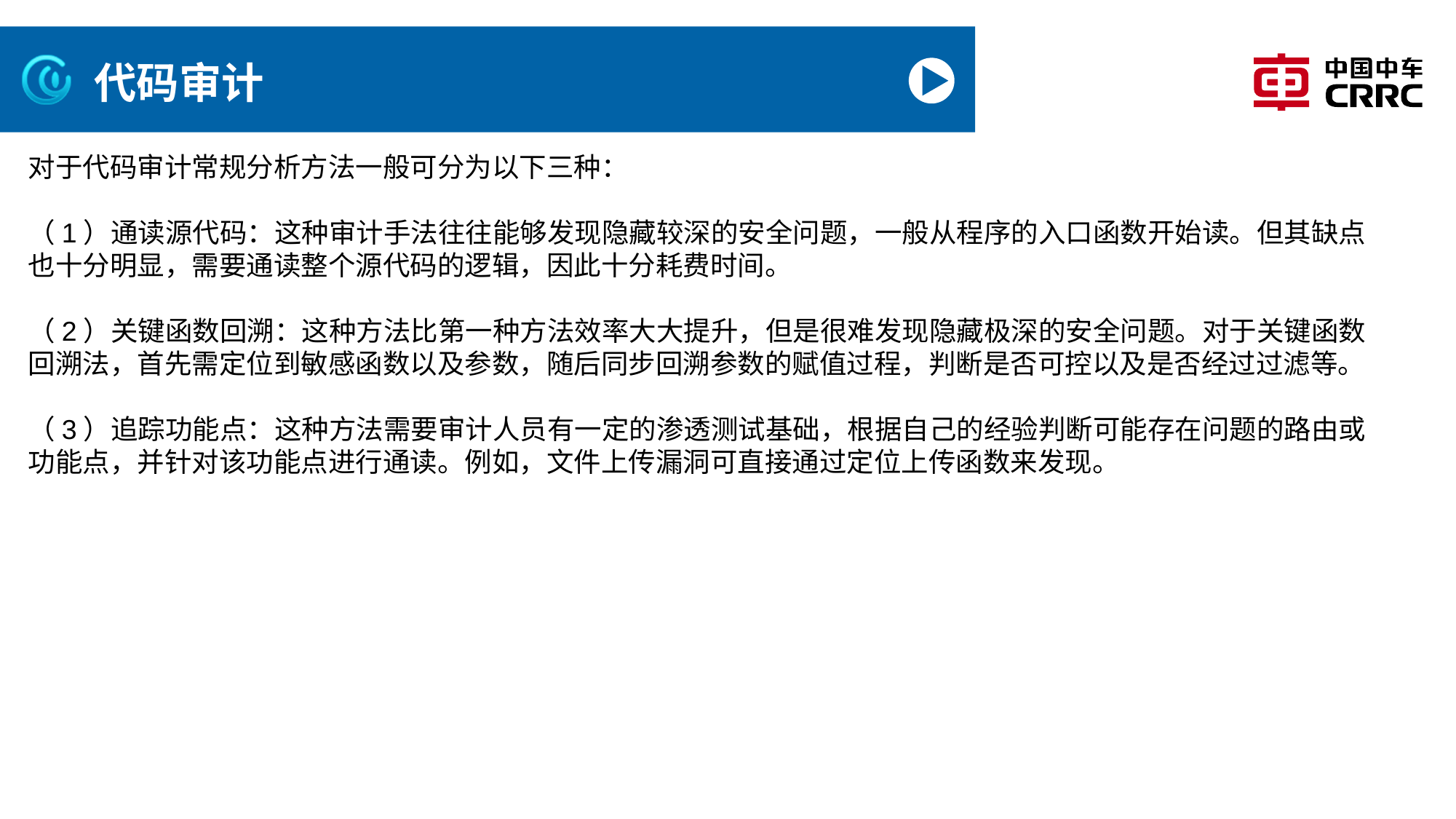

# 代码审计
对于代码审计常规分析方法一般可分为以下三种：

（1）通读源代码：这种审计手法往往能够发现隐藏较深的安全问题，一般从程序的入口函数开始读。但其缺点也十分明显，需要通读整个源代码的逻辑，因此十分耗费时间。

（2）关键函数回溯：这种方法比第一种方法效率大大提升，但是很难发现隐藏极深的安全问题。对于关键函数回溯法，首先需定位到敏感函数以及参数，随后同步回溯参数的赋值过程，判断是否可控以及是否经过过滤等。

（3）追踪功能点：这种方法需要审计人员有一定的渗透测试基础，根据自己的经验判断可能存在问题的路由或功能点，并针对该功能点进行通读。例如，文件上传漏洞可直接通过定位上传函数来发现。
107